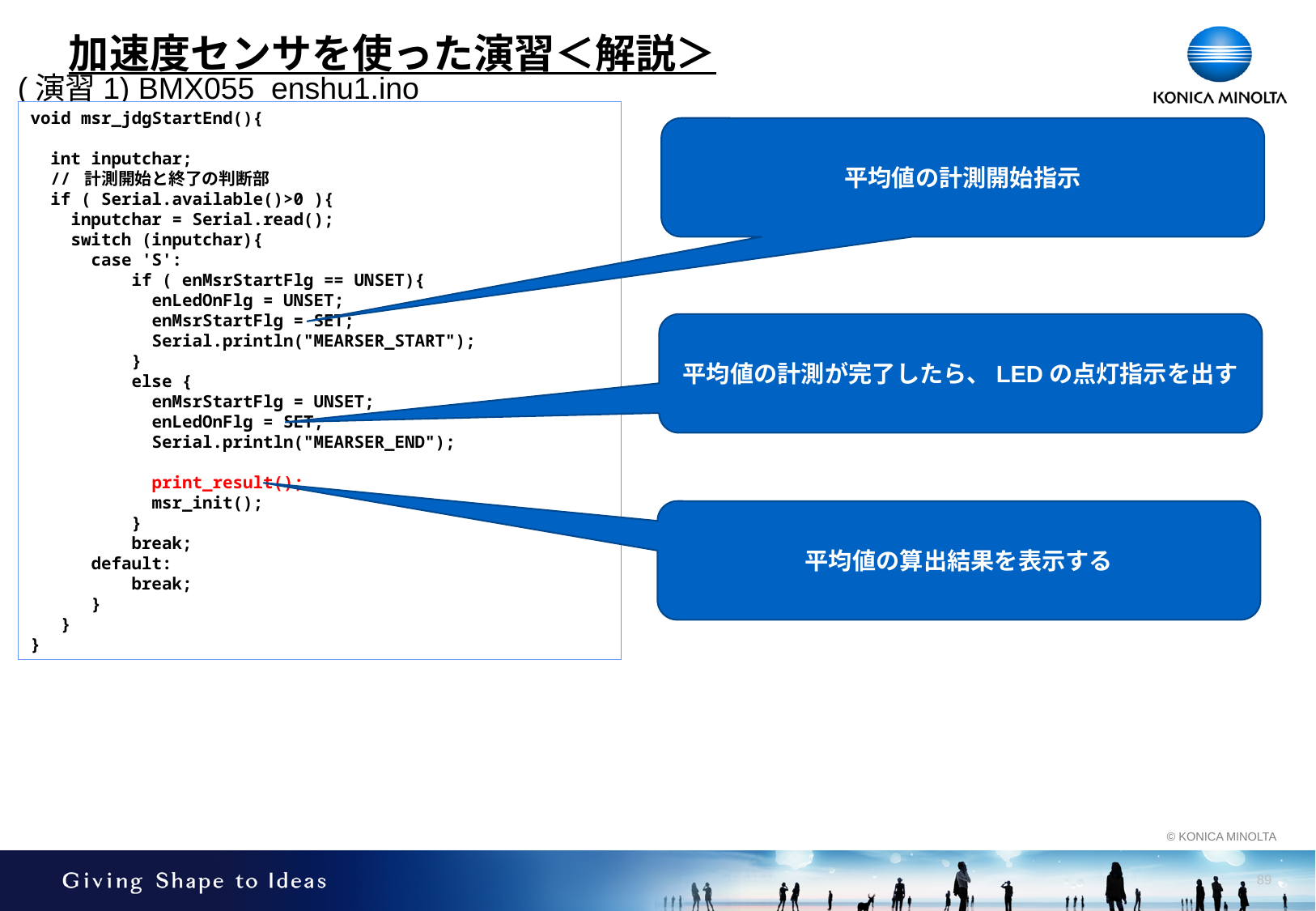

# 加速度センサを使った演習＜解説＞
(演習1) BMX055_enshu1.ino

void msr_jdgStartEnd(){

  int inputchar;
  // 計測開始と終了の判断部
  if ( Serial.available()>0 ){
    inputchar = Serial.read();
    switch (inputchar){
      case 'S':
          if ( enMsrStartFlg == UNSET){
            enLedOnFlg = UNSET;
            enMsrStartFlg = SET;
            Serial.println("MEARSER_START");
          }
          else {
            enMsrStartFlg = UNSET;
            enLedOnFlg = SET;
            Serial.println("MEARSER_END");

            print_result();
            msr_init();
          }
          break;
      default:
          break;
      }
   }
}
平均値の計測開始指示
平均値の計測が完了したら、LEDの点灯指示を出す
平均値の算出結果を表示する
89